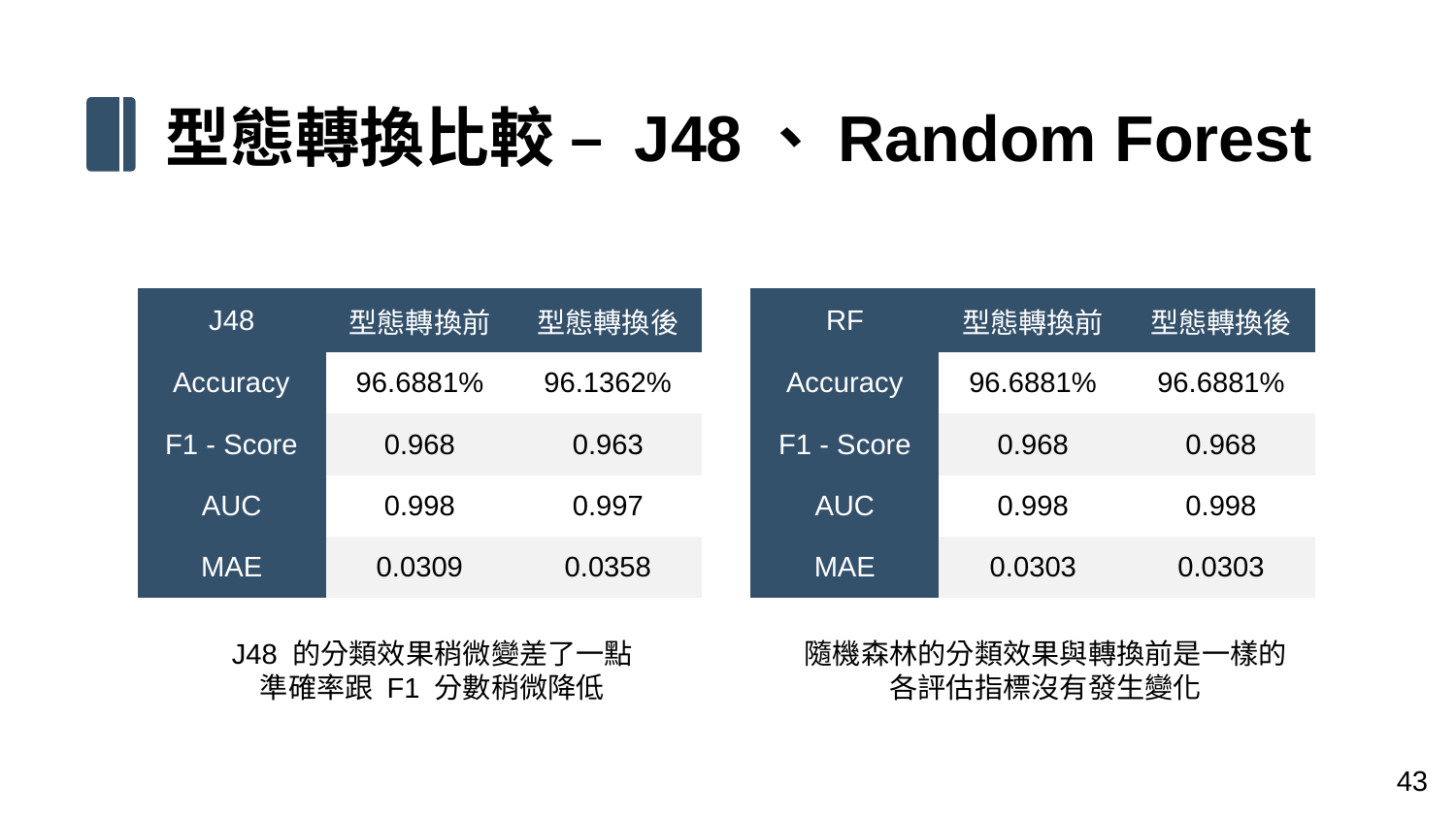

型態轉換比較 – J48、Random Forest

| J48 | 型態轉換前 | 型態轉換後 |
| --- | --- | --- |
| Accuracy | 96.6881% | 96.1362% |
| F1 - Score | 0.968 | 0.963 |
| AUC | 0.998 | 0.997 |
| MAE | 0.0309 | 0.0358 |
| RF | 型態轉換前 | 型態轉換後 |
| --- | --- | --- |
| Accuracy | 96.6881% | 96.6881% |
| F1 - Score | 0.968 | 0.968 |
| AUC | 0.998 | 0.998 |
| MAE | 0.0303 | 0.0303 |
隨機森林的分類效果與轉換前是一樣的
各評估指標沒有發生變化
J48 的分類效果稍微變差了一點
準確率跟 F1 分數稍微降低
43